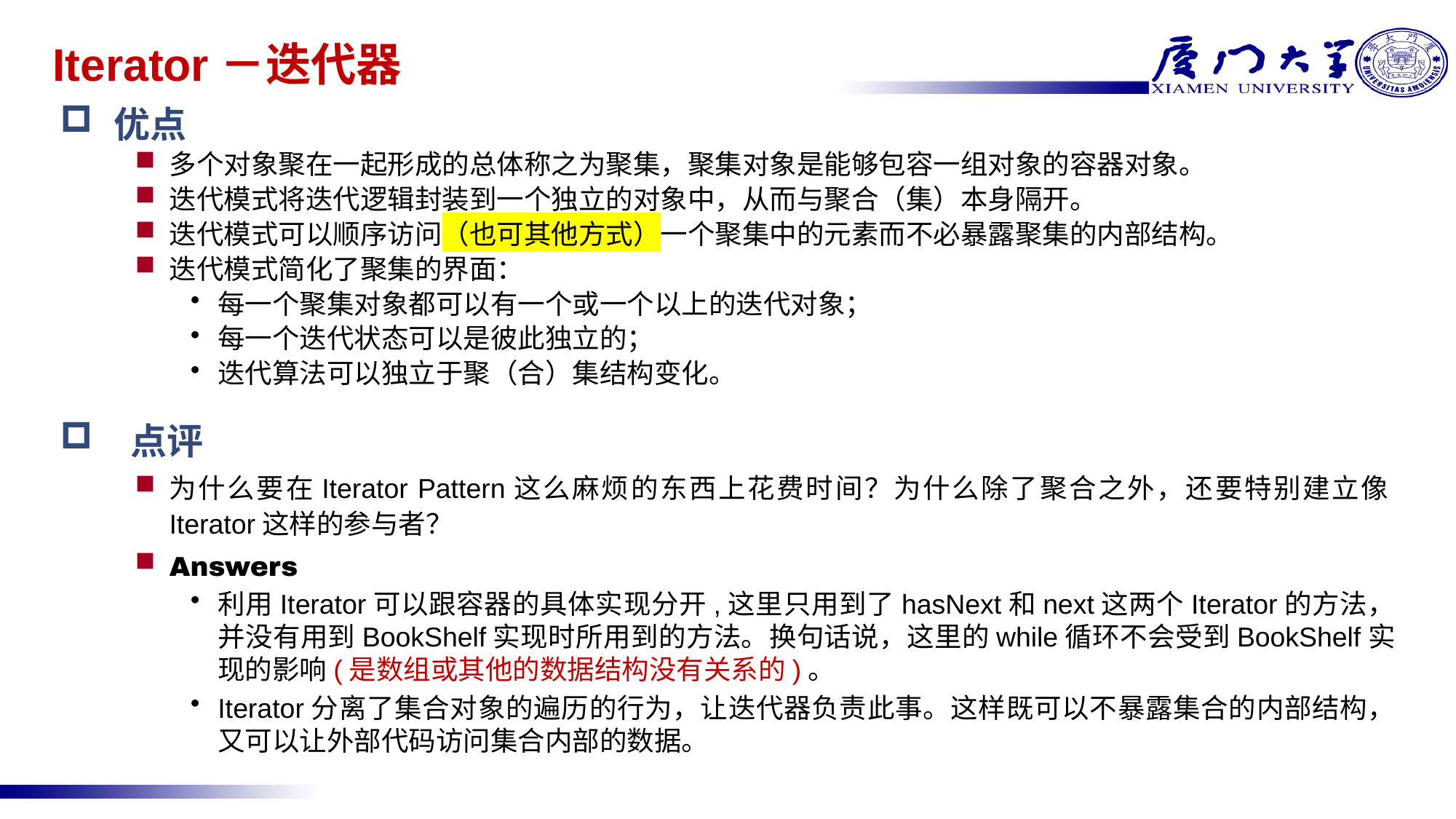

# Iterator－迭代器
优点
多个对象聚在一起形成的总体称之为聚集，聚集对象是能够包容一组对象的容器对象。
迭代模式将迭代逻辑封装到一个独立的对象中，从而与聚合（集）本身隔开。
迭代模式可以顺序访问（也可其他方式）一个聚集中的元素而不必暴露聚集的内部结构。
迭代模式简化了聚集的界面：
每一个聚集对象都可以有一个或一个以上的迭代对象；
每一个迭代状态可以是彼此独立的；
迭代算法可以独立于聚（合）集结构变化。
 点评
为什么要在Iterator Pattern这么麻烦的东西上花费时间？为什么除了聚合之外，还要特别建立像Iterator这样的参与者？
Answers
利用Iterator可以跟容器的具体实现分开,这里只用到了hasNext和next这两个Iterator的方法，并没有用到BookShelf实现时所用到的方法。换句话说，这里的while循环不会受到BookShelf实现的影响(是数组或其他的数据结构没有关系的)。
Iterator分离了集合对象的遍历的行为，让迭代器负责此事。这样既可以不暴露集合的内部结构，又可以让外部代码访问集合内部的数据。